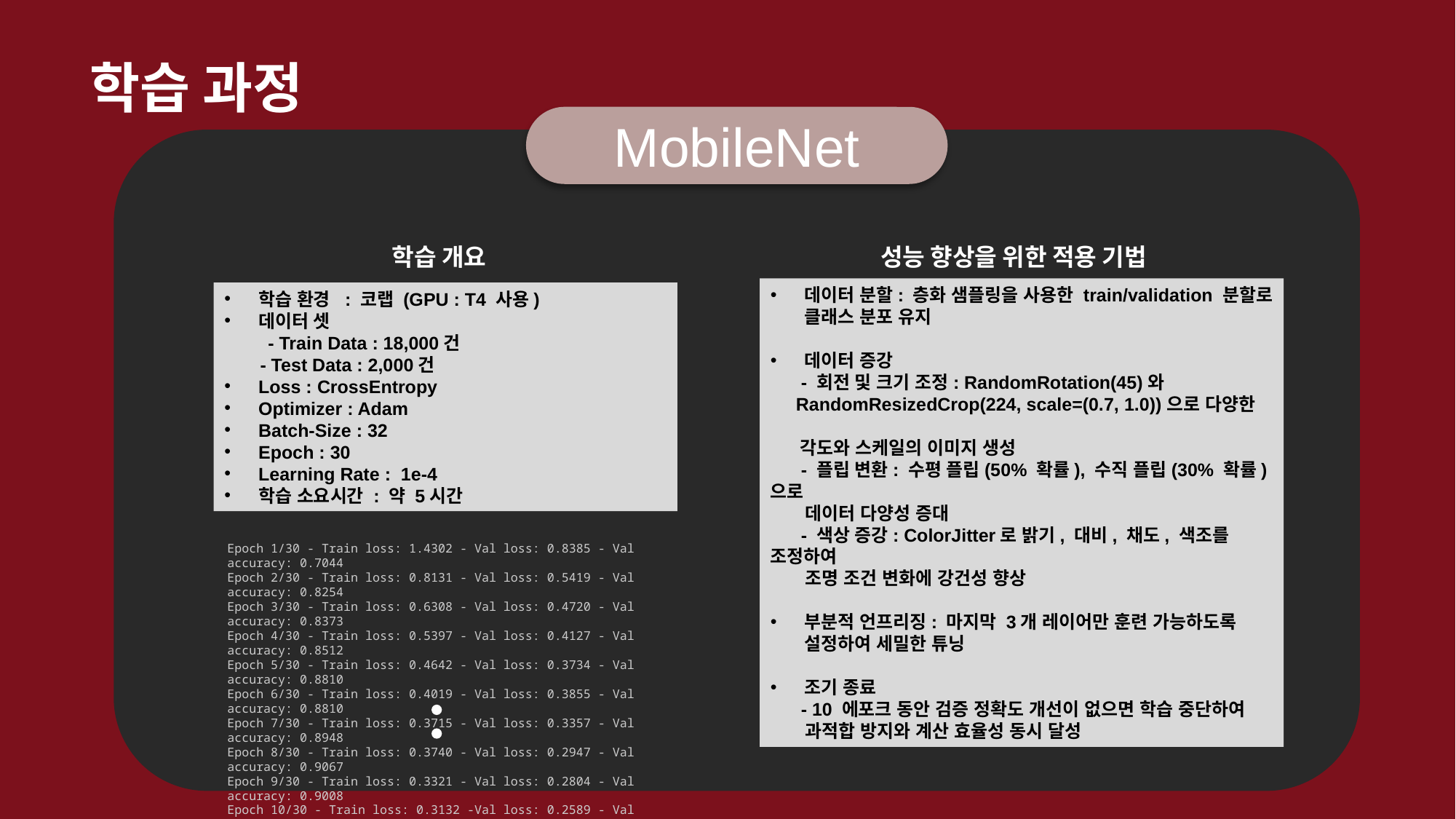

학습 과정
MobileNet

학습 개요
성능 향상을 위한 적용 기법
데이터 분할: 층화 샘플링을 사용한 train/validation 분할로 클래스 분포 유지

데이터 증강
      - 회전 및 크기 조정: RandomRotation(45)와
     RandomResizedCrop(224, scale=(0.7, 1.0))으로 다양한
     각도와 스케일의 이미지 생성
      - 플립 변환: 수평 플립(50% 확률), 수직 플립(30% 확률)으로
      데이터 다양성 증대
      - 색상 증강: ColorJitter로 밝기, 대비, 채도, 색조를 조정하여
      조명 조건 변화에 강건성 향상

부분적 언프리징: 마지막 3개 레이어만 훈련 가능하도록 설정하여 세밀한 튜닝

조기 종료
      - 10 에포크 동안 검증 정확도 개선이 없으면 학습 중단하여
      과적합 방지와 계산 효율성 동시 달성
학습 환경  : 코랩 (GPU : T4 사용)
데이터 셋
 - Train Data : 18,000건
       - Test Data : 2,000건
Loss : CrossEntropy
Optimizer : Adam
Batch-Size : 32
Epoch : 30
Learning Rate :  1e-4
학습 소요시간 : 약 5시간
Epoch 1/30 - Train loss: 1.4302 - Val loss: 0.8385 - Val accuracy: 0.7044
Epoch 2/30 - Train loss: 0.8131 - Val loss: 0.5419 - Val accuracy: 0.8254
Epoch 3/30 - Train loss: 0.6308 - Val loss: 0.4720 - Val accuracy: 0.8373
Epoch 4/30 - Train loss: 0.5397 - Val loss: 0.4127 - Val accuracy: 0.8512
Epoch 5/30 - Train loss: 0.4642 - Val loss: 0.3734 - Val accuracy: 0.8810
Epoch 6/30 - Train loss: 0.4019 - Val loss: 0.3855 - Val accuracy: 0.8810
Epoch 7/30 - Train loss: 0.3715 - Val loss: 0.3357 - Val accuracy: 0.8948
Epoch 8/30 - Train loss: 0.3740 - Val loss: 0.2947 - Val accuracy: 0.9067
Epoch 9/30 - Train loss: 0.3321 - Val loss: 0.2804 - Val accuracy: 0.9008
Epoch 10/30 - Train loss: 0.3132 -Val loss: 0.2589 - Val accuracy: 0.9206